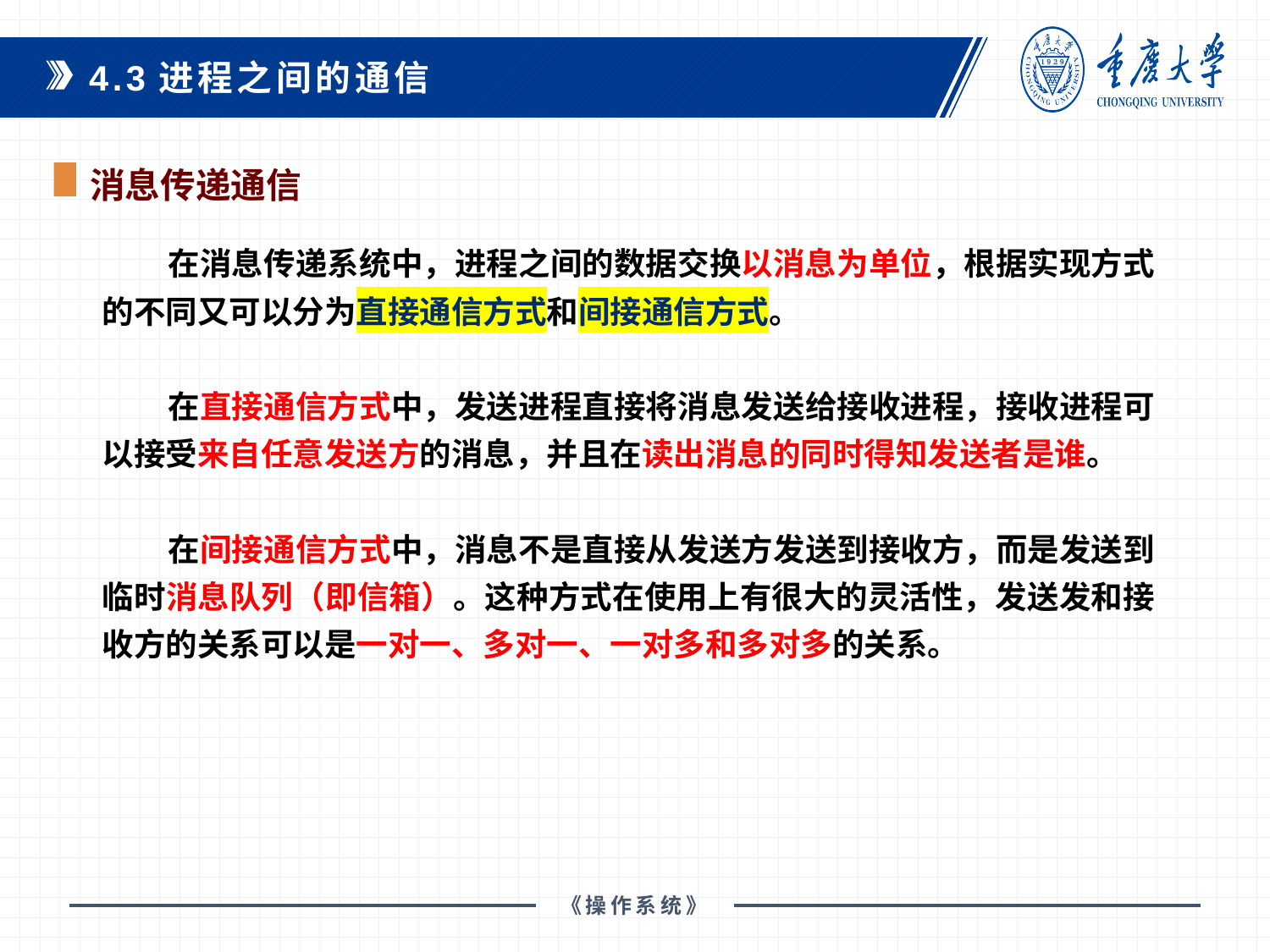

4.3进程之间的通信

消息传递通信

        在消息传递系统中，进程之间的数据交换以消息为单位，根据实现方式的不同又可以分为直接通信方式和间接通信方式。

        在直接通信方式中，发送进程直接将消息发送给接收进程，接收进程可以接受来自任意发送方的消息，并且在读出消息的同时得知发送者是谁。

        在间接通信方式中，消息不是直接从发送方发送到接收方，而是发送到临时消息队列（即信箱）。这种方式在使用上有很大的灵活性，发送发和接收方的关系可以是一对一、多对一、一对多和多对多的关系。